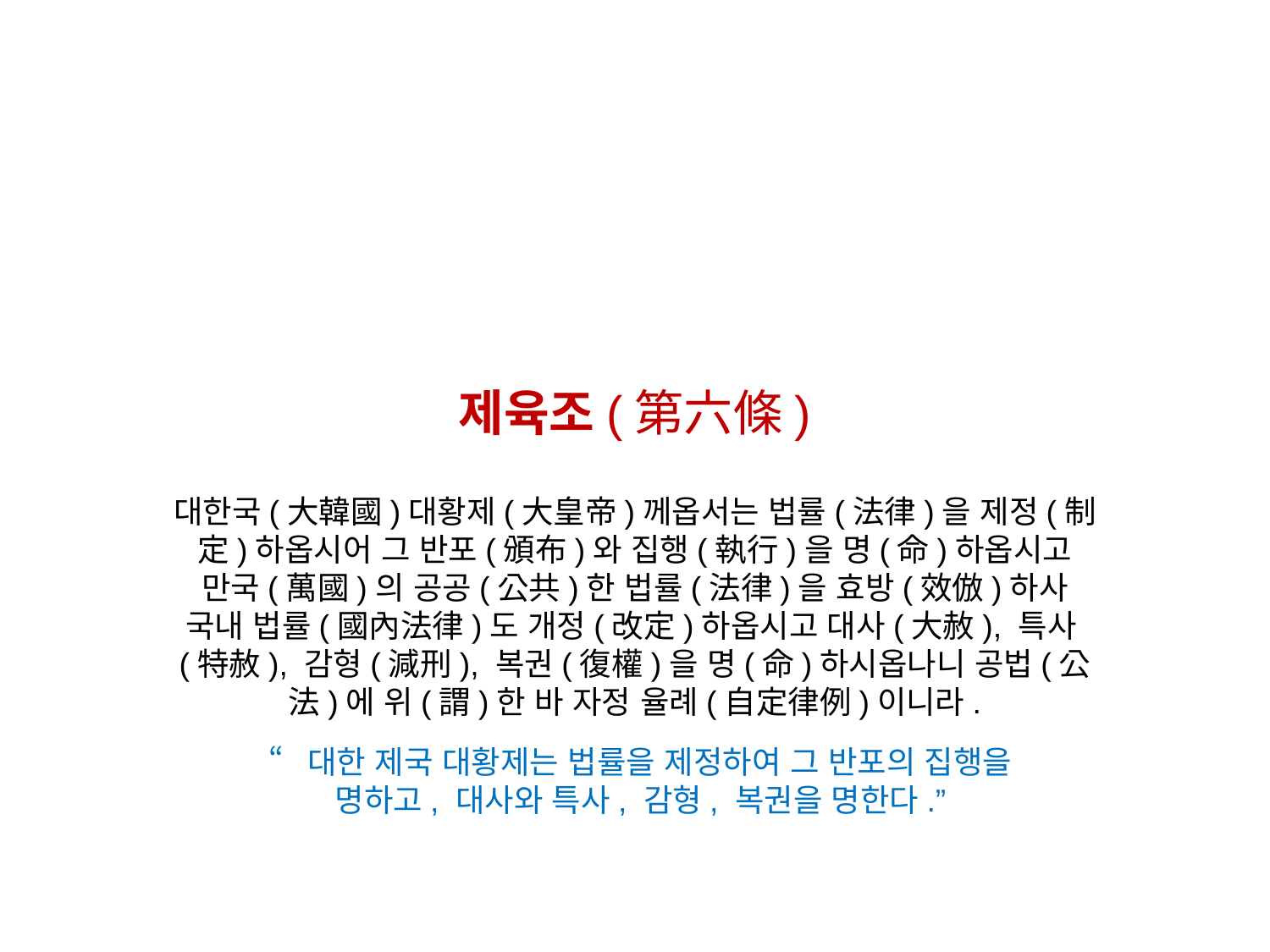

제육조(第六條)

대한국(大韓國)대황제(大皇帝)께옵서는 법률(法律)을 제정(制定)하옵시어 그 반포(頒布)와 집행(執行)을 명(命)하옵시고 만국(萬國)의 공공(公共)한 법률(法律)을 효방(效倣)하사 국내 법률(國內法律)도 개정(改定)하옵시고 대사(大赦), 특사(特赦), 감형(減刑), 복권(復權)을 명(命)하시옵나니 공법(公法)에 위(謂)한 바 자정 율례(自定律例)이니라.
“대한 제국 대황제는 법률을 제정하여 그 반포의 집행을
명하고, 대사와 특사, 감형, 복권을 명한다.”